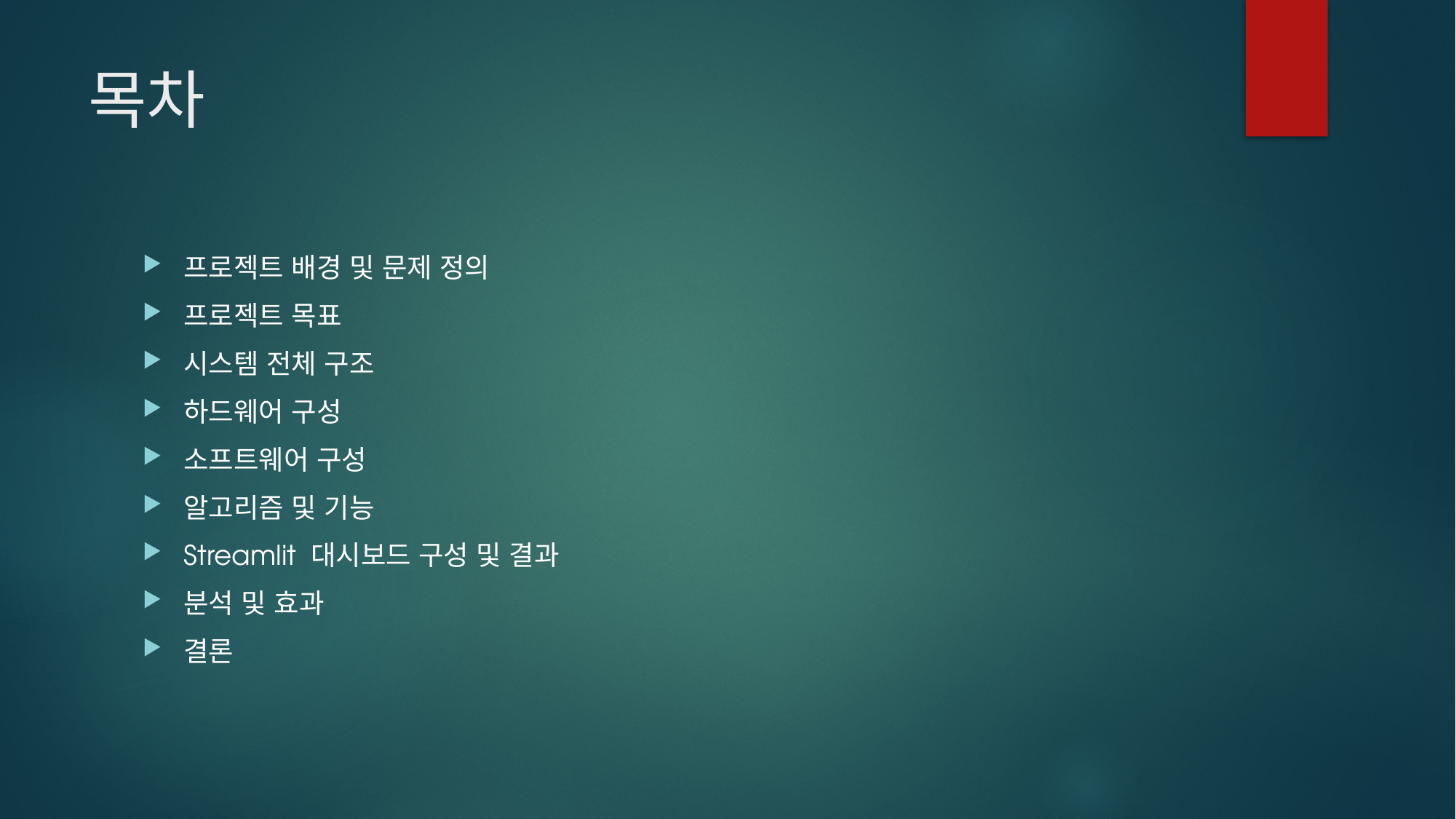

# 목차
프로젝트 배경 및 문제 정의
프로젝트 목표
시스템 전체 구조
하드웨어 구성
소프트웨어 구성
알고리즘 및 기능
Streamlit 대시보드 구성 및 결과
분석 및 효과
결론